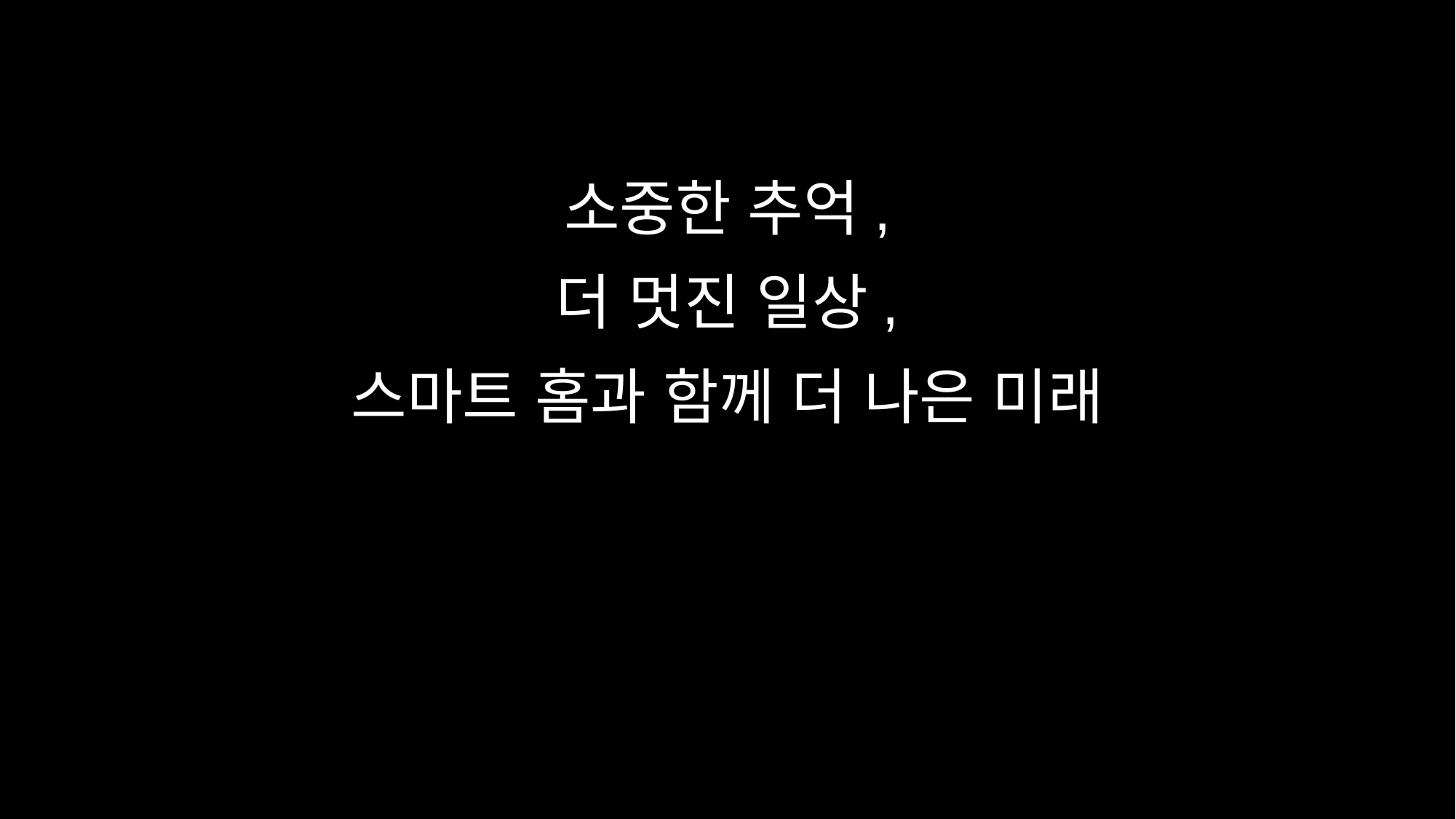

소중한 추억,
더 멋진 일상,
스마트 홈과 함께 더 나은 미래

I’m
Frame